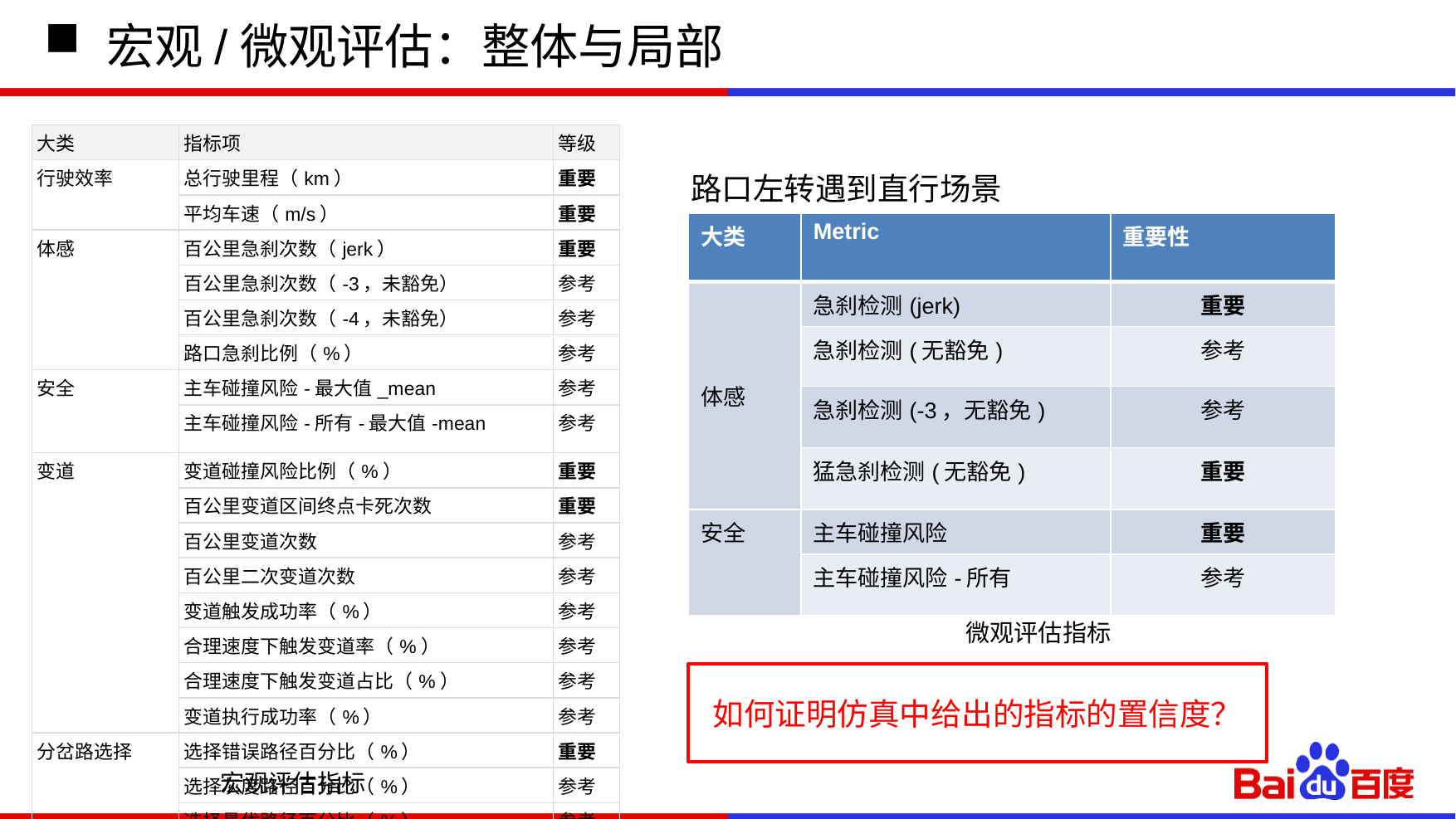

# 宏观/微观评估：整体与局部
| 大类 | 指标项 | 等级 |
| --- | --- | --- |
| 行驶效率 | 总行驶里程（km） | 重要 |
|  | 平均车速（m/s） | 重要 |
| 体感 | 百公里急刹次数（jerk） | 重要 |
|  | 百公里急刹次数（-3，未豁免） | 参考 |
|  | 百公里急刹次数（-4，未豁免） | 参考 |
|  | 路口急刹比例（%） | 参考 |
| 安全 | 主车碰撞风险-最大值\_mean | 参考 |
|  | 主车碰撞风险-所有-最大值-mean | 参考 |
| 变道 | 变道碰撞风险比例（%） | 重要 |
|  | 百公里变道区间终点卡死次数 | 重要 |
|  | 百公里变道次数 | 参考 |
|  | 百公里二次变道次数 | 参考 |
|  | 变道触发成功率（%） | 参考 |
|  | 合理速度下触发变道率（%） | 参考 |
|  | 合理速度下触发变道占比（%） | 参考 |
|  | 变道执行成功率（%） | 参考 |
| 分岔路选择 | 选择错误路径百分比（%） | 重要 |
|  | 选择灰度路径百分比（%） | 参考 |
|  | 选择最优路径百分比（%） | 参考 |
路口左转遇到直行场景
| 大类 | Metric | 重要性 |
| --- | --- | --- |
| 体感 | 急刹检测(jerk) | 重要 |
|  | 急刹检测(无豁免) | 参考 |
|  | 急刹检测(-3，无豁免) | 参考 |
|  | 猛急刹检测(无豁免) | 重要 |
| 安全 | 主车碰撞风险 | 重要 |
|  | 主车碰撞风险-所有 | 参考 |
微观评估指标
如何证明仿真中给出的指标的置信度？
宏观评估指标